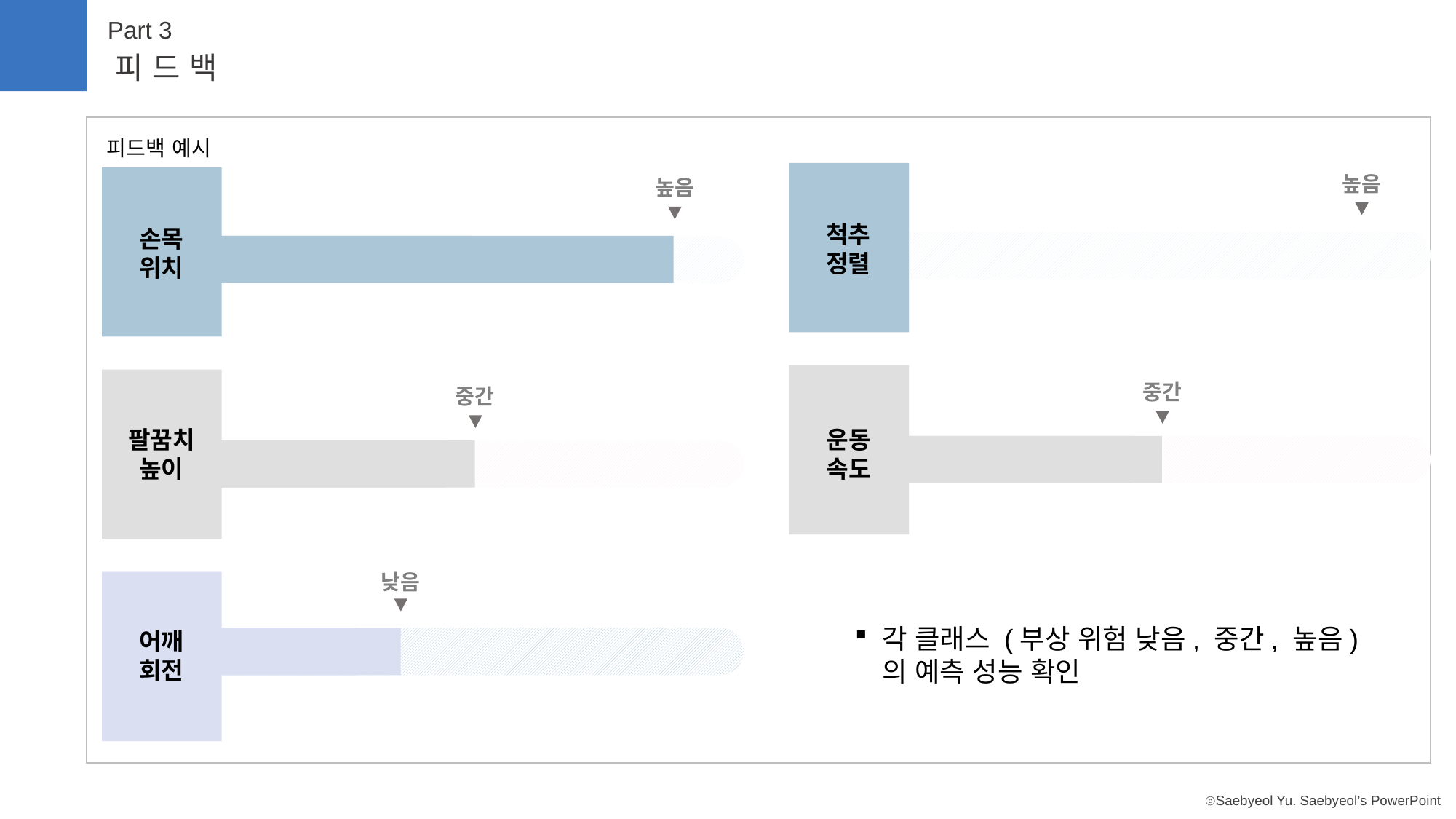

Part 3
피드백

피드백 예시

높음

높음

척추정렬
손목위치

중간
중간

운동속도
팔꿈치 높이

낮음

각 클래스 (부상 위험 낮음, 중간, 높음)의 예측 성능 확인
어깨 회전